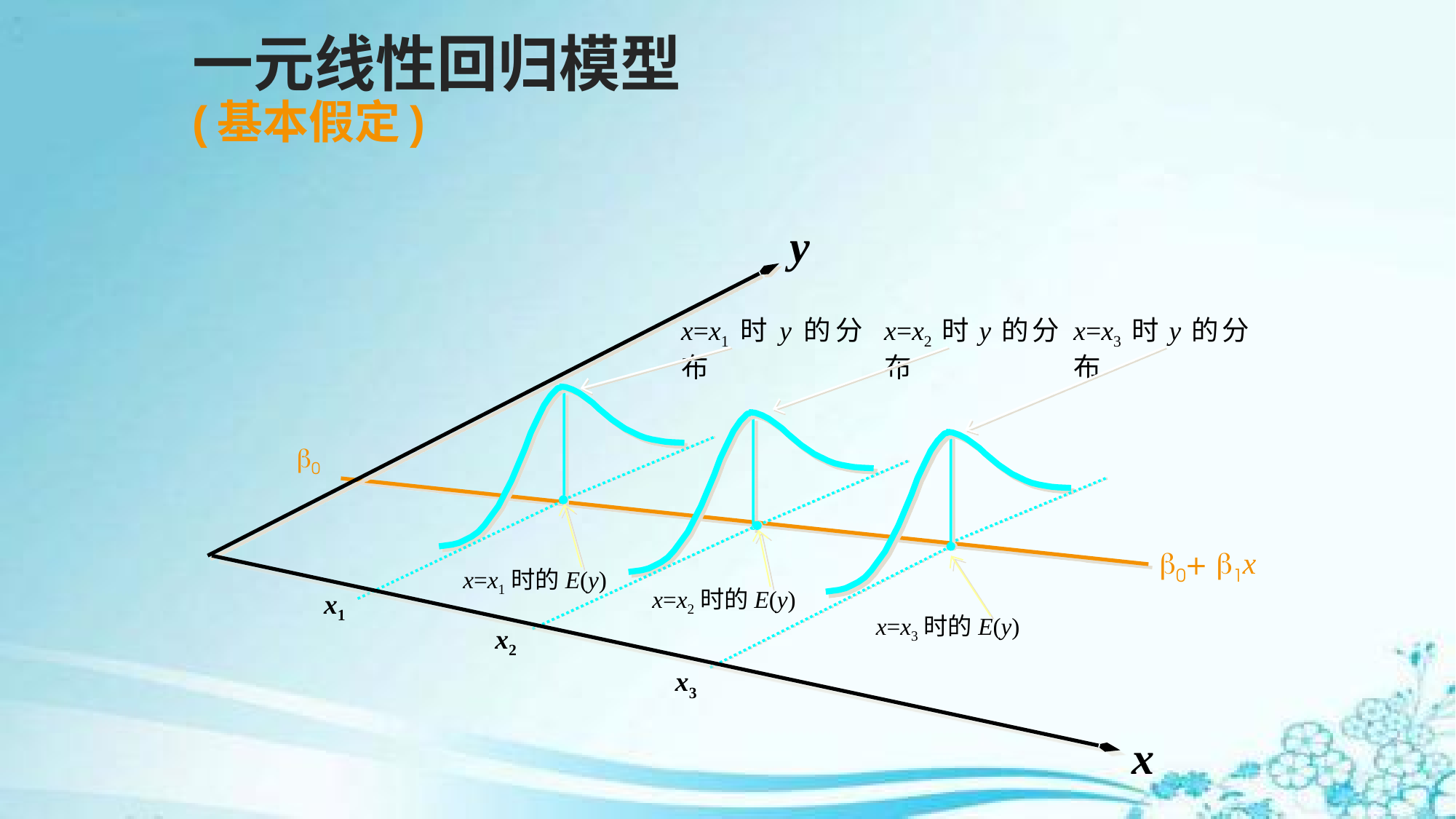

# 一元线性回归模型 (基本假定)

y

x=x1时y的分布
x=x2时y的分布
x=x3时y的分布

β0

β0+ β1x

x=x1时的E(y)
x=x2时的E(y)
x1
x=x3时的E(y)
x2
x3
x